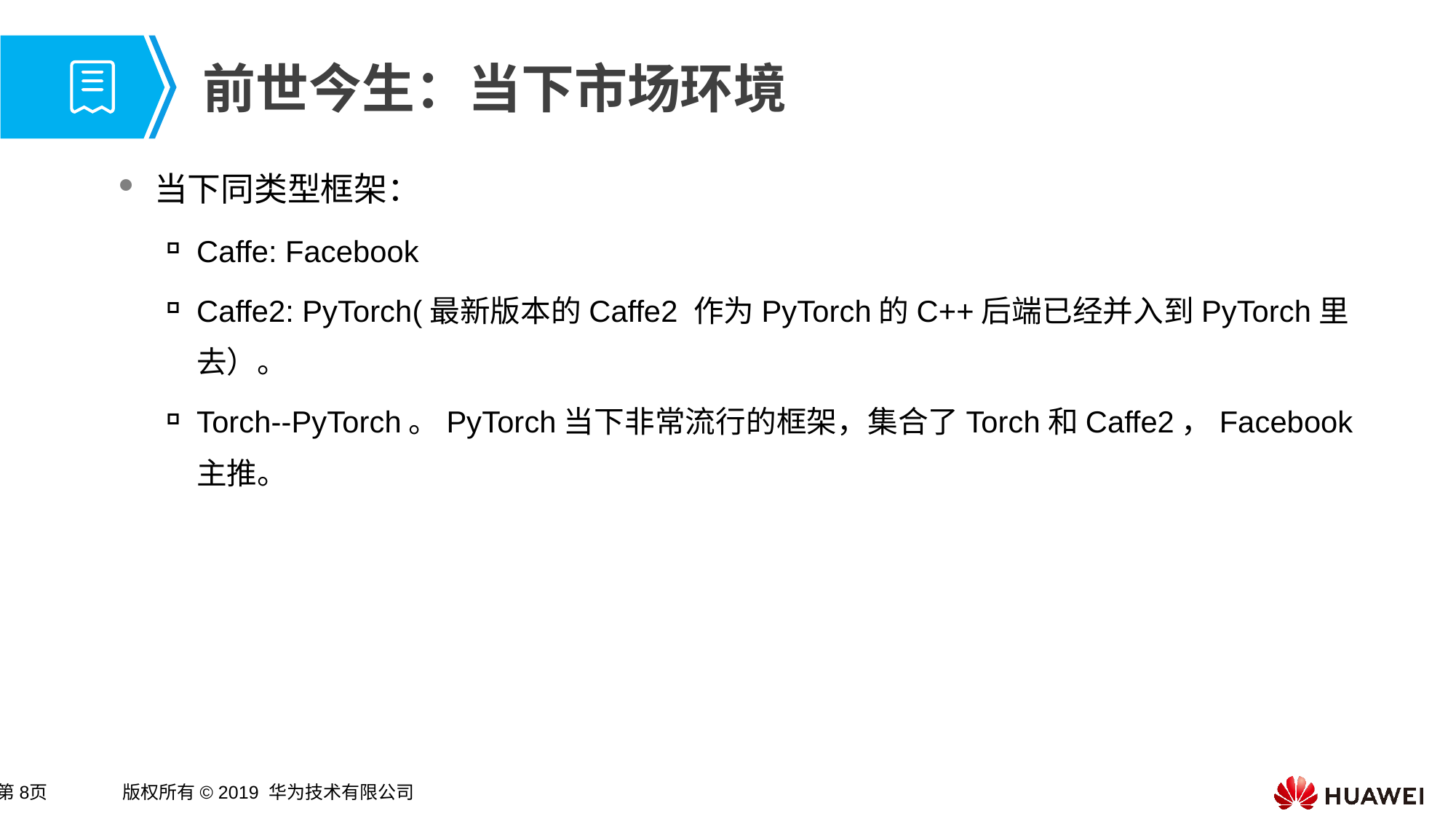

# 前世今生：当下市场环境
当下同类型框架：
Caffe: Facebook
Caffe2: PyTorch(最新版本的Caffe2 作为PyTorch的C++后端已经并入到PyTorch里去）。
Torch--PyTorch。PyTorch当下非常流行的框架，集合了Torch和Caffe2，Facebook主推。